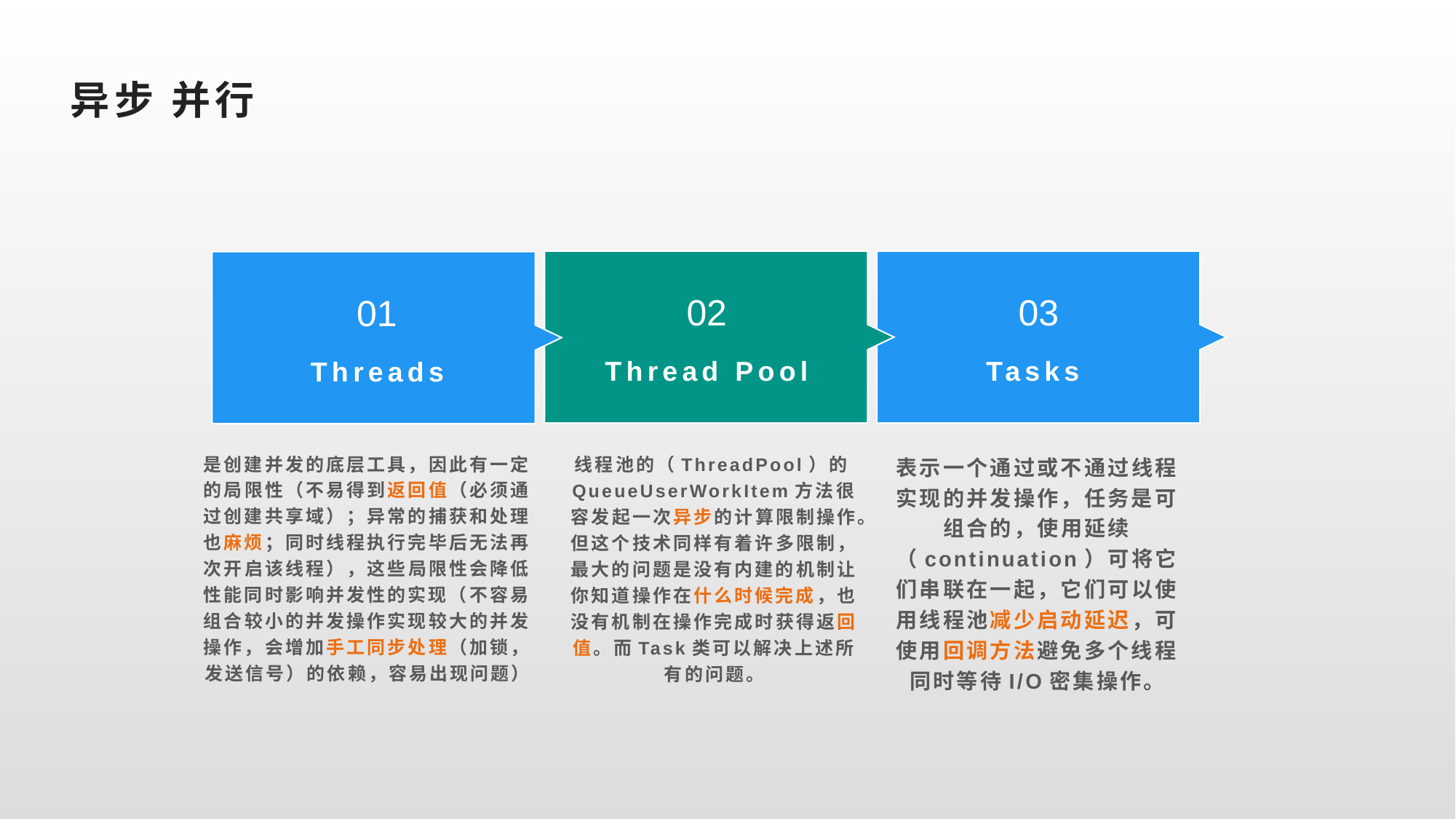

异步 并行

02
03
01
Thread Pool
Tasks
Threads
是创建并发的底层工具，因此有一定的局限性（不易得到返回值（必须通过创建共享域）；异常的捕获和处理也麻烦；同时线程执行完毕后无法再次开启该线程），这些局限性会降低性能同时影响并发性的实现（不容易组合较小的并发操作实现较大的并发操作，会增加手工同步处理（加锁，发送信号）的依赖，容易出现问题）
线程池的（ThreadPool）的QueueUserWorkItem方法很容发起一次异步的计算限制操作。但这个技术同样有着许多限制，最大的问题是没有内建的机制让你知道操作在什么时候完成，也没有机制在操作完成时获得返回值。而Task类可以解决上述所有的问题。
表示一个通过或不通过线程实现的并发操作，任务是可组合的，使用延续（continuation）可将它们串联在一起，它们可以使用线程池减少启动延迟，可使用回调方法避免多个线程同时等待I/O密集操作。